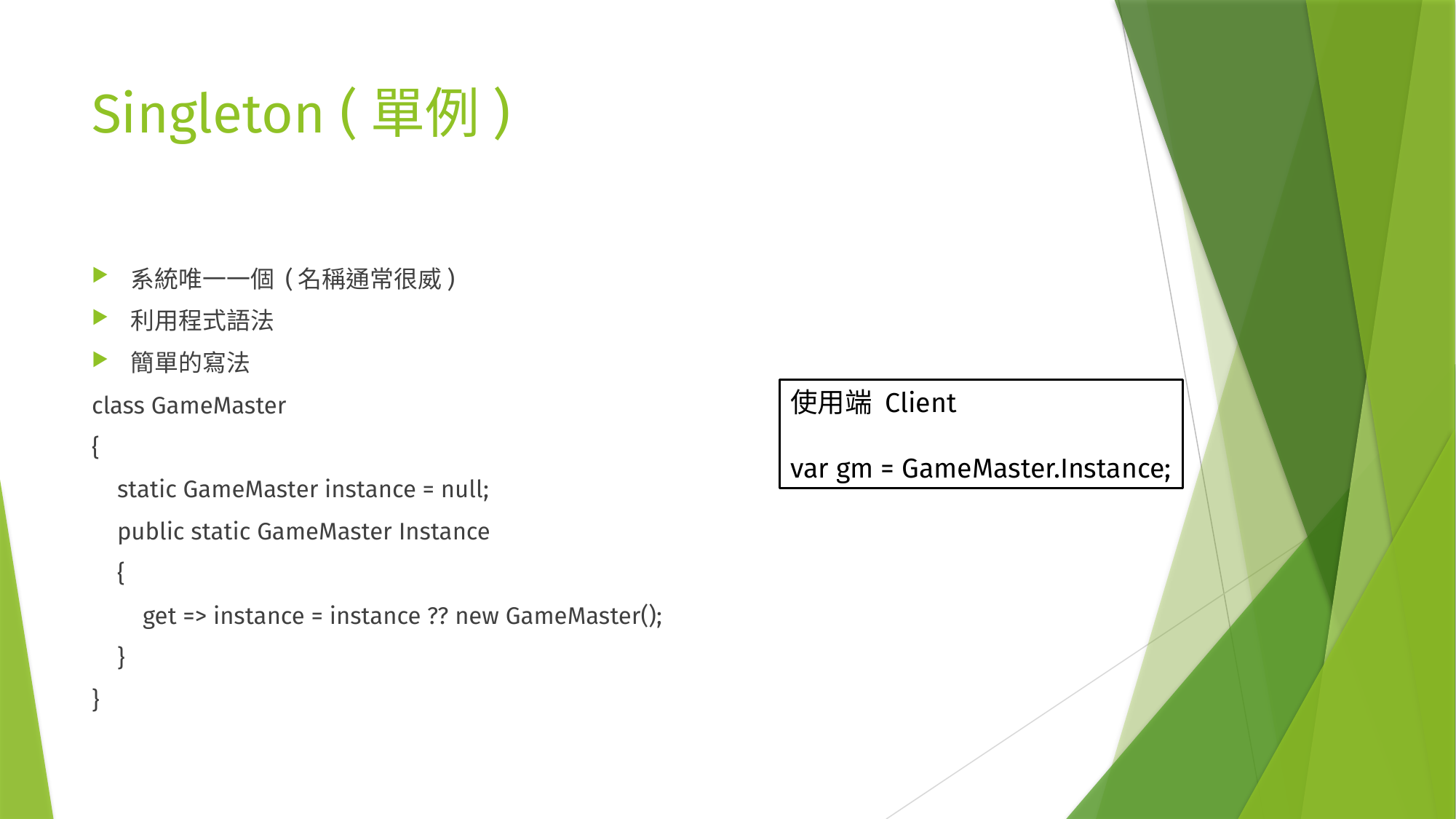

# Singleton (單例)
系統唯一一個 (名稱通常很威)
利用程式語法
簡單的寫法
class GameMaster
{
    static GameMaster instance = null;
    public static GameMaster Instance
    {
        get => instance = instance ?? new GameMaster();
    }
}
使用端 Client

var gm = GameMaster.Instance;